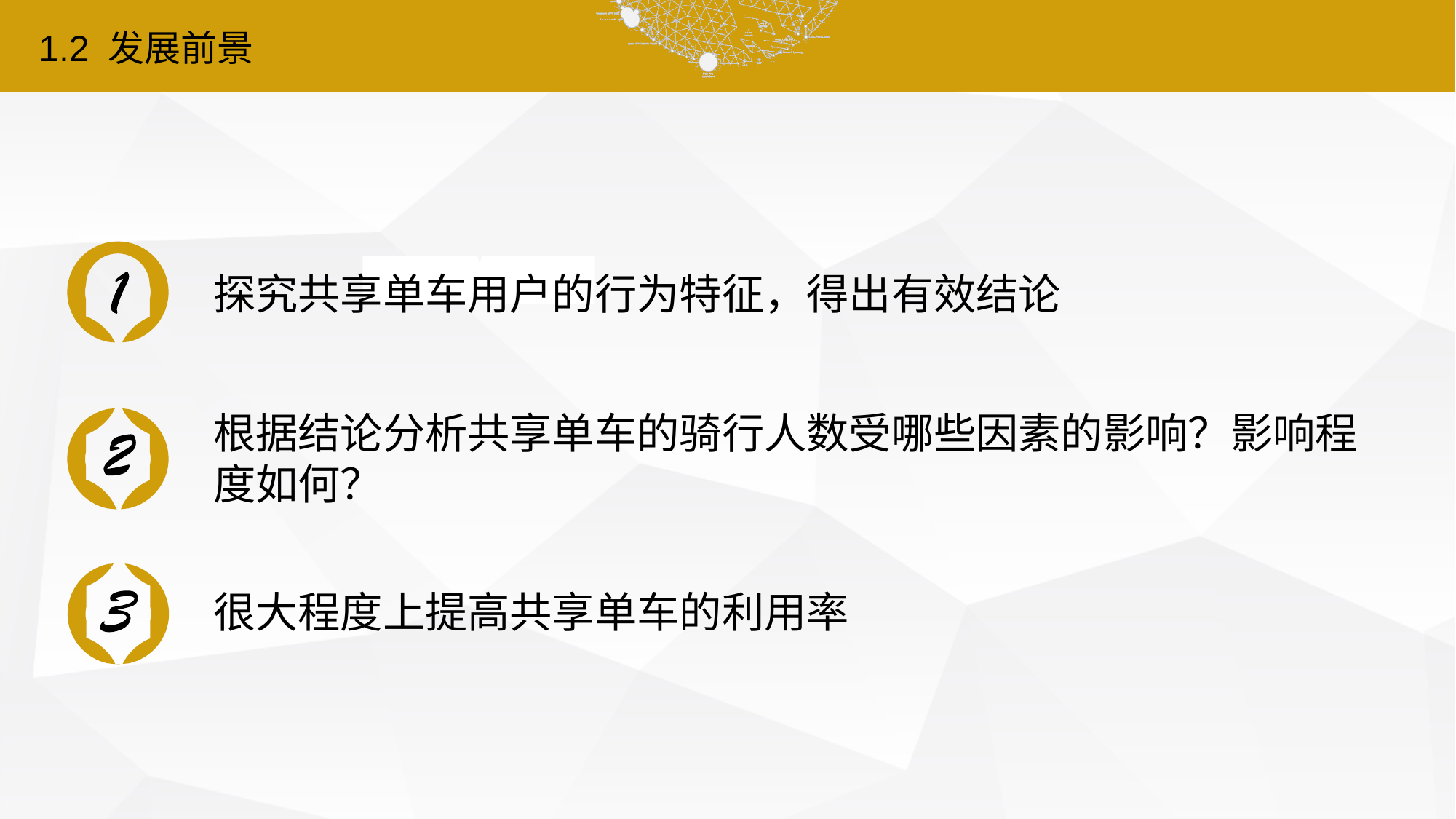

1.2 发展前景

探究共享单车用户的行为特征，得出有效结论

根据结论分析共享单车的骑行人数受哪些因素的影响？影响程度如何？

很大程度上提高共享单车的利用率